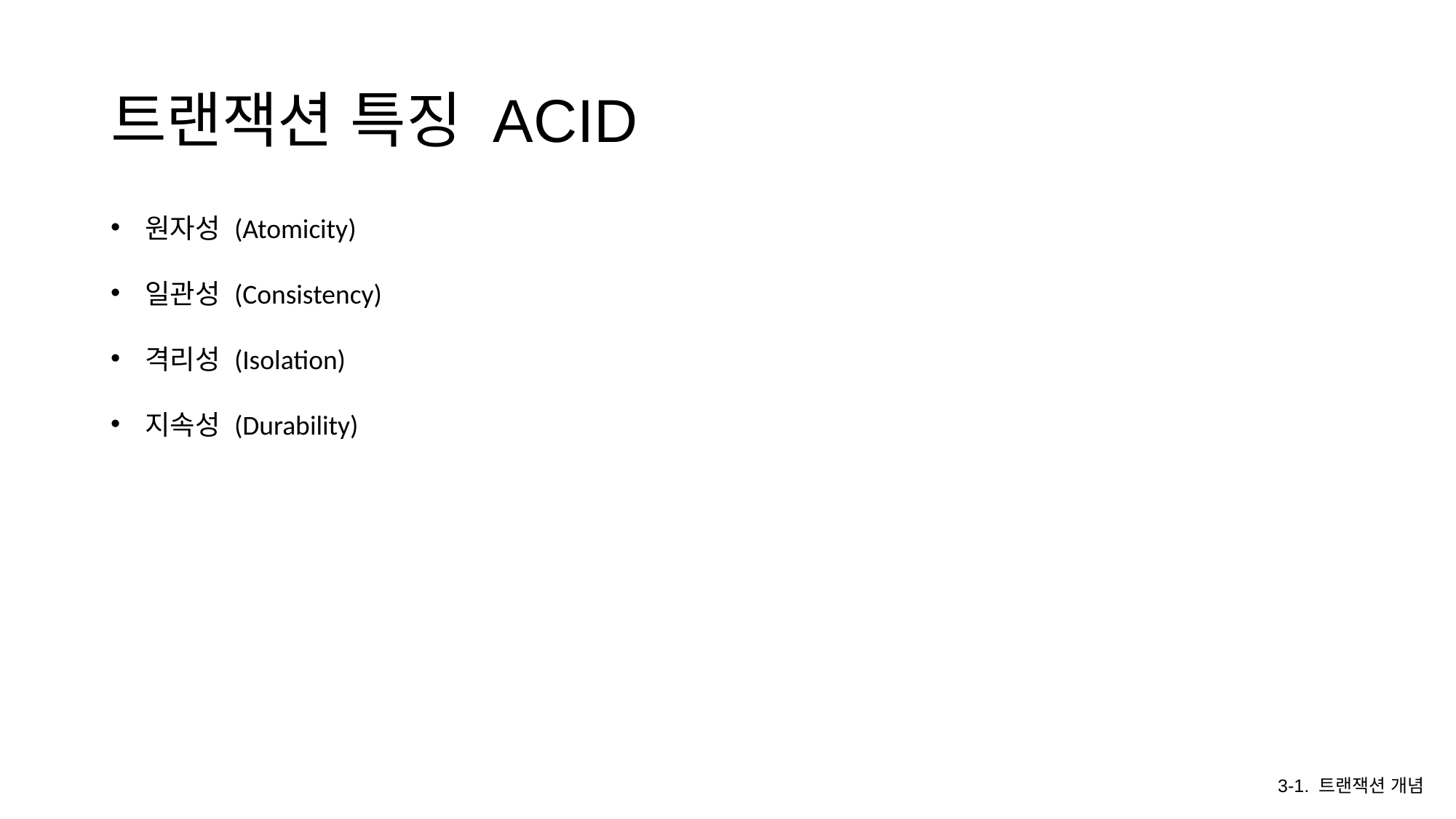

# 트랜잭션 특징 ACID
원자성 (Atomicity)
일관성 (Consistency)
격리성 (Isolation)
지속성 (Durability)

3-1. 트랜잭션 개념